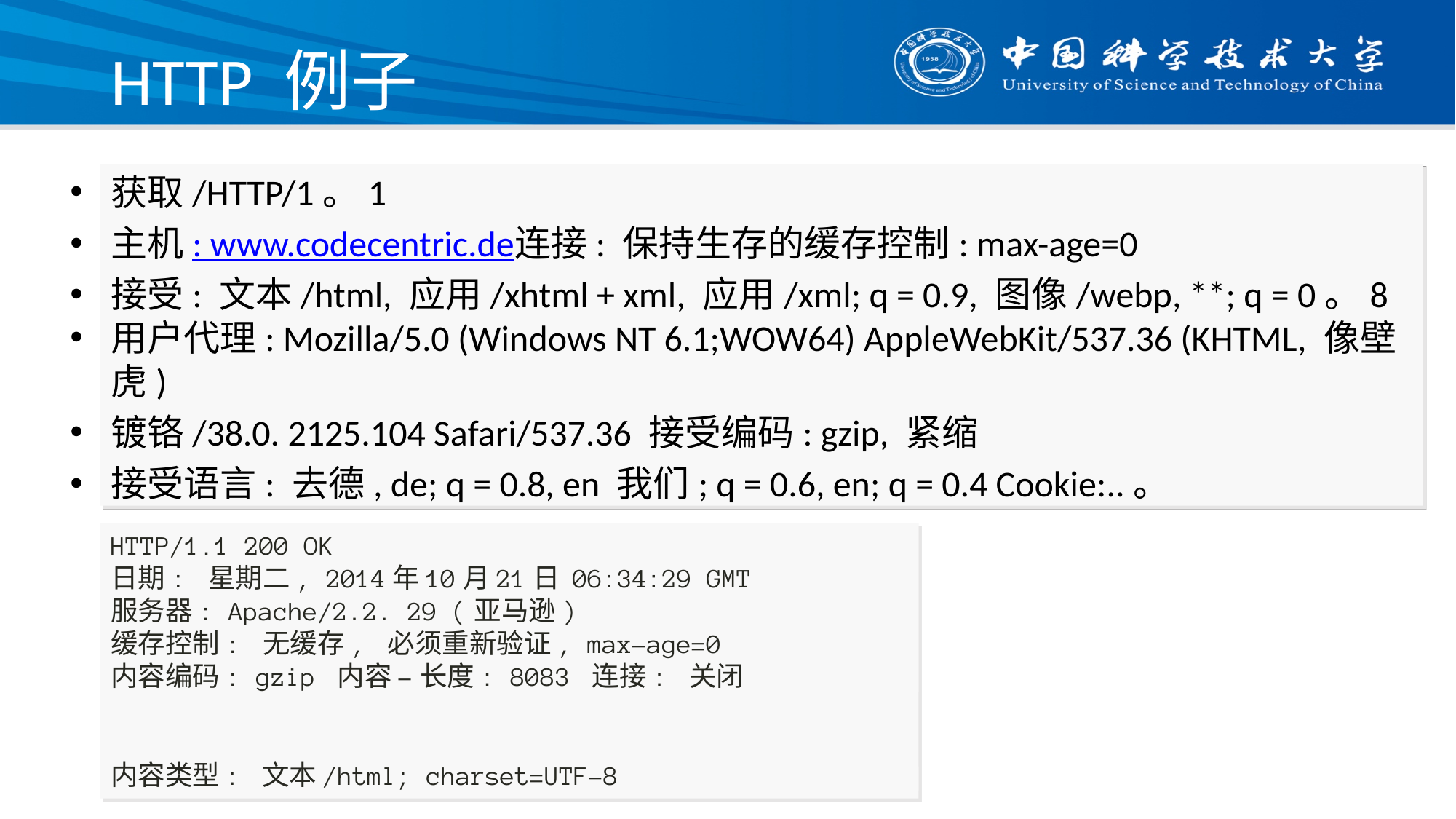

# HTTP 例子

获取/HTTP/1。1
主机: www.codecentric.de连接: 保持生存的缓存控制: max-age=0
接受: 文本/html, 应用/xhtml + xml, 应用/xml; q = 0.9, 图像/webp, **; q = 0。8
用户代理: Mozilla/5.0 (Windows NT 6.1;WOW64) AppleWebKit/537.36 (KHTML, 像壁虎)
镀铬/38.0. 2125.104 Safari/537.36 接受编码: gzip, 紧缩
接受语言: 去德, de; q = 0.8, en 我们; q = 0.6, en; q = 0.4 Cookie:..。

HTTP/1.1 200 OK
日期: 星期二, 2014年10月21日 06:34:29 GMT
服务器: Apache/2.2. 29 (亚马逊)
缓存控制: 无缓存, 必须重新验证, max-age=0
内容编码: gzip 内容-长度: 8083 连接: 关闭

内容类型: 文本/html; charset=UTF-8